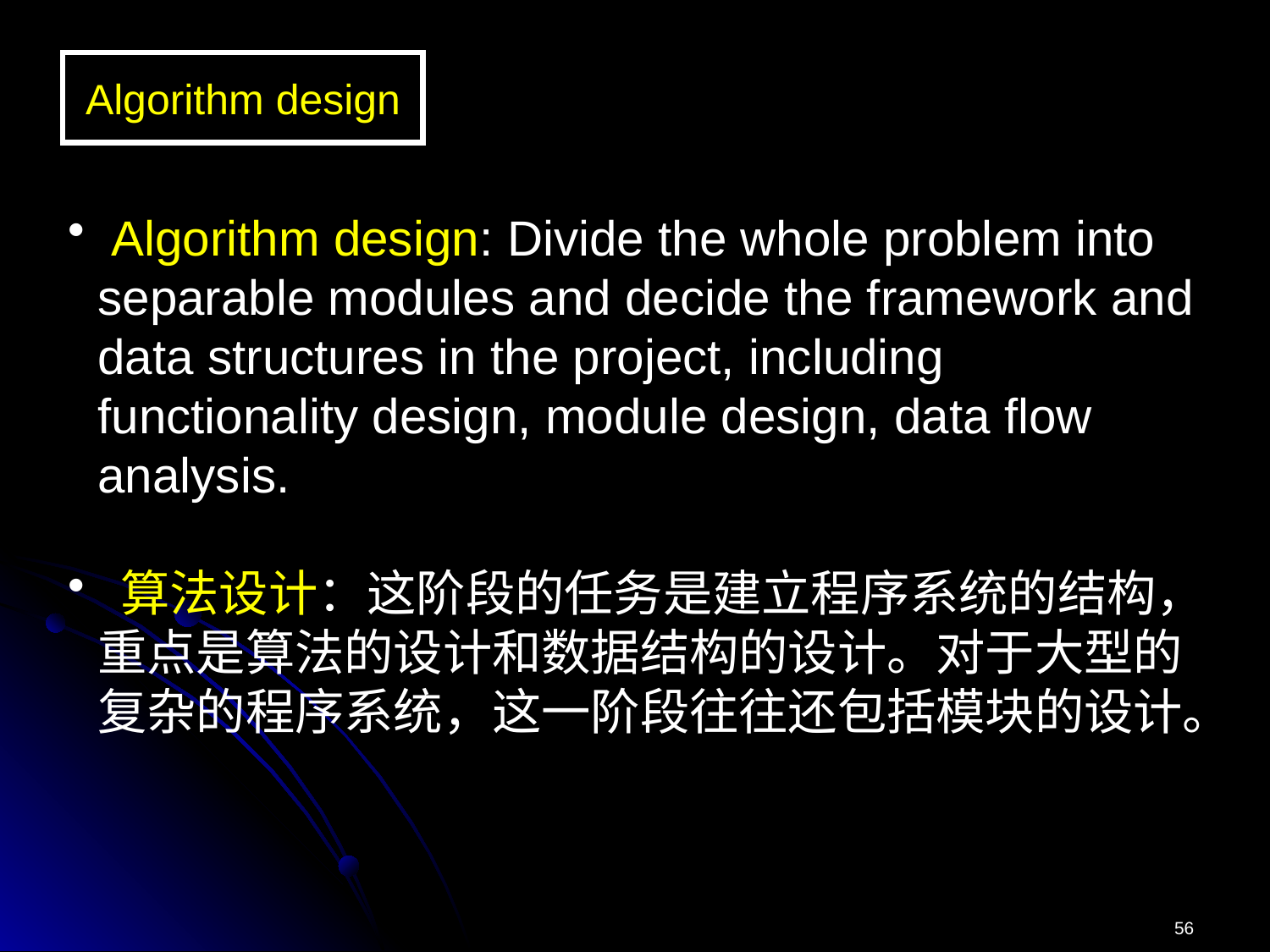

Algorithm design
 Algorithm design: Divide the whole problem into separable modules and decide the framework and data structures in the project, including functionality design, module design, data flow analysis.

 算法设计：这阶段的任务是建立程序系统的结构，重点是算法的设计和数据结构的设计。对于大型的复杂的程序系统，这一阶段往往还包括模块的设计。

56